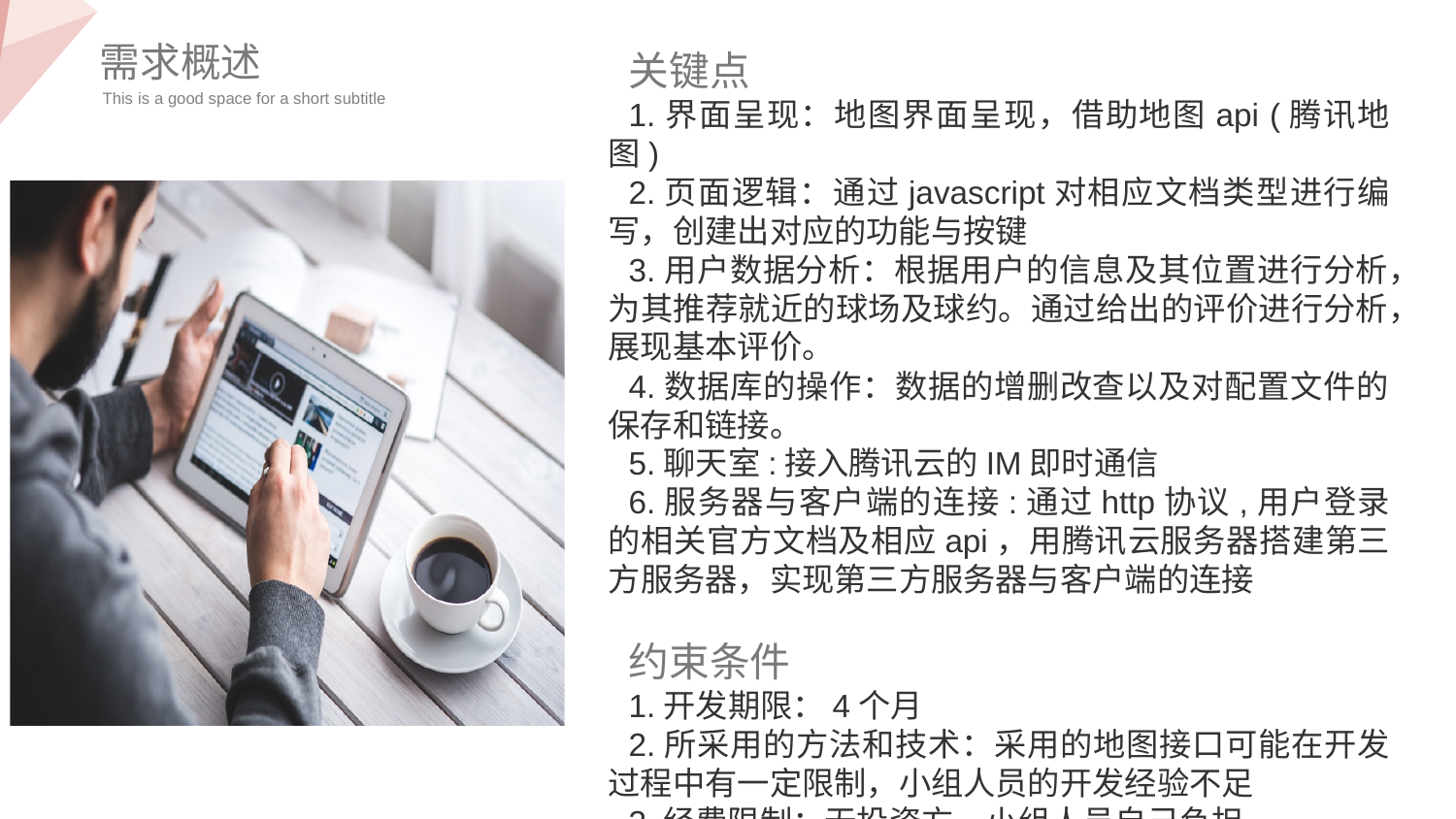

关键点
1.界面呈现：地图界面呈现，借助地图api (腾讯地图)
2.页面逻辑：通过javascript对相应文档类型进行编写，创建出对应的功能与按键
3.用户数据分析：根据用户的信息及其位置进行分析，为其推荐就近的球场及球约。通过给出的评价进行分析，展现基本评价。
4.数据库的操作：数据的增删改查以及对配置文件的保存和链接。
5.聊天室:接入腾讯云的IM即时通信
6.服务器与客户端的连接:通过http协议,用户登录的相关官方文档及相应api，用腾讯云服务器搭建第三方服务器，实现第三方服务器与客户端的连接

约束条件
1.开发期限：4个月
2.所采用的方法和技术：采用的地图接口可能在开发过程中有一定限制，小组人员的开发经验不足
3.经费限制：无投资方，小组人员自己负担
需求概述
This is a good space for a short subtitle